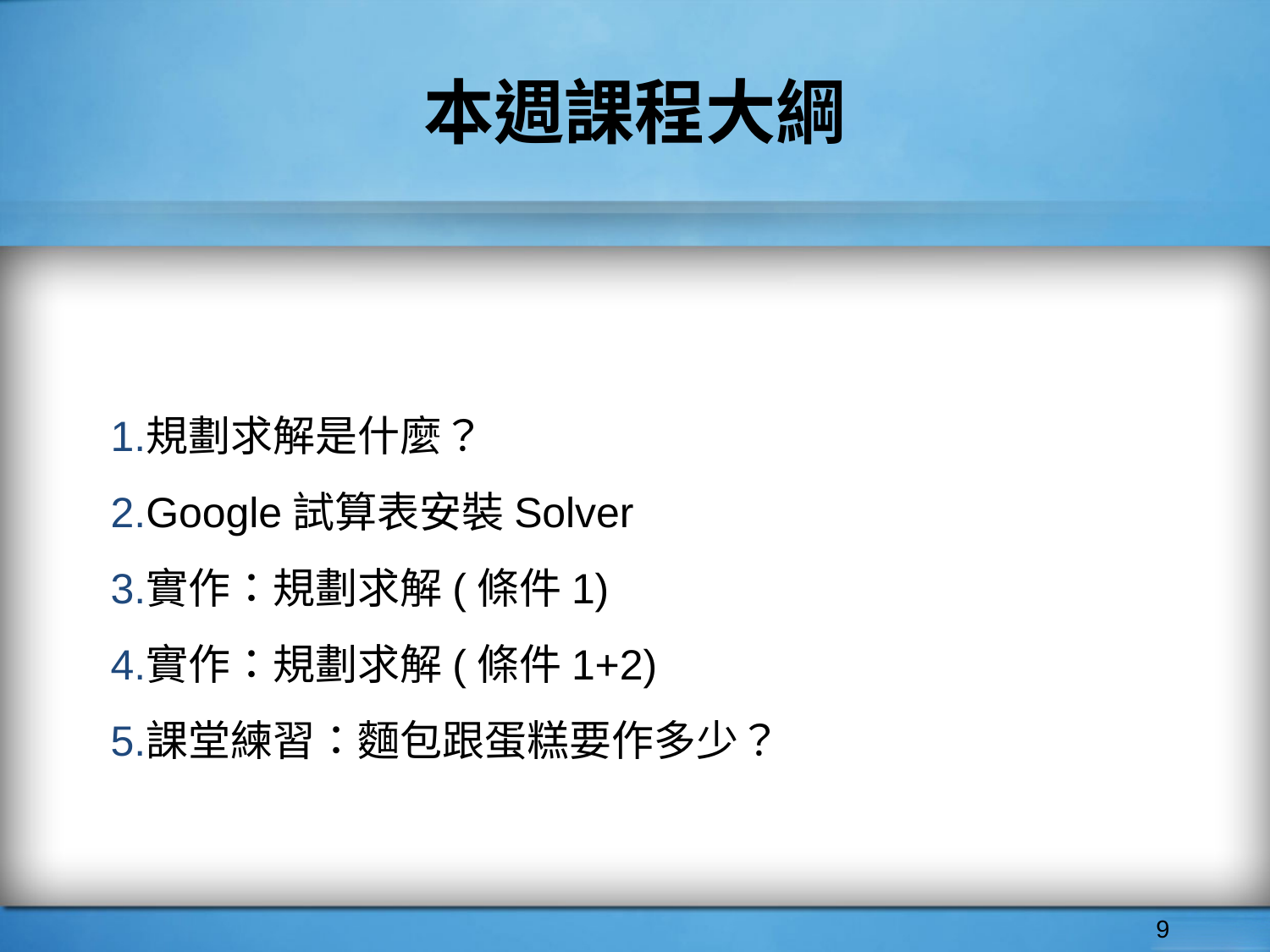

# 本週課程大綱
規劃求解是什麼？
Google試算表安裝Solver
實作：規劃求解(條件1)
實作：規劃求解(條件1+2)
課堂練習：麵包跟蛋糕要作多少？
9